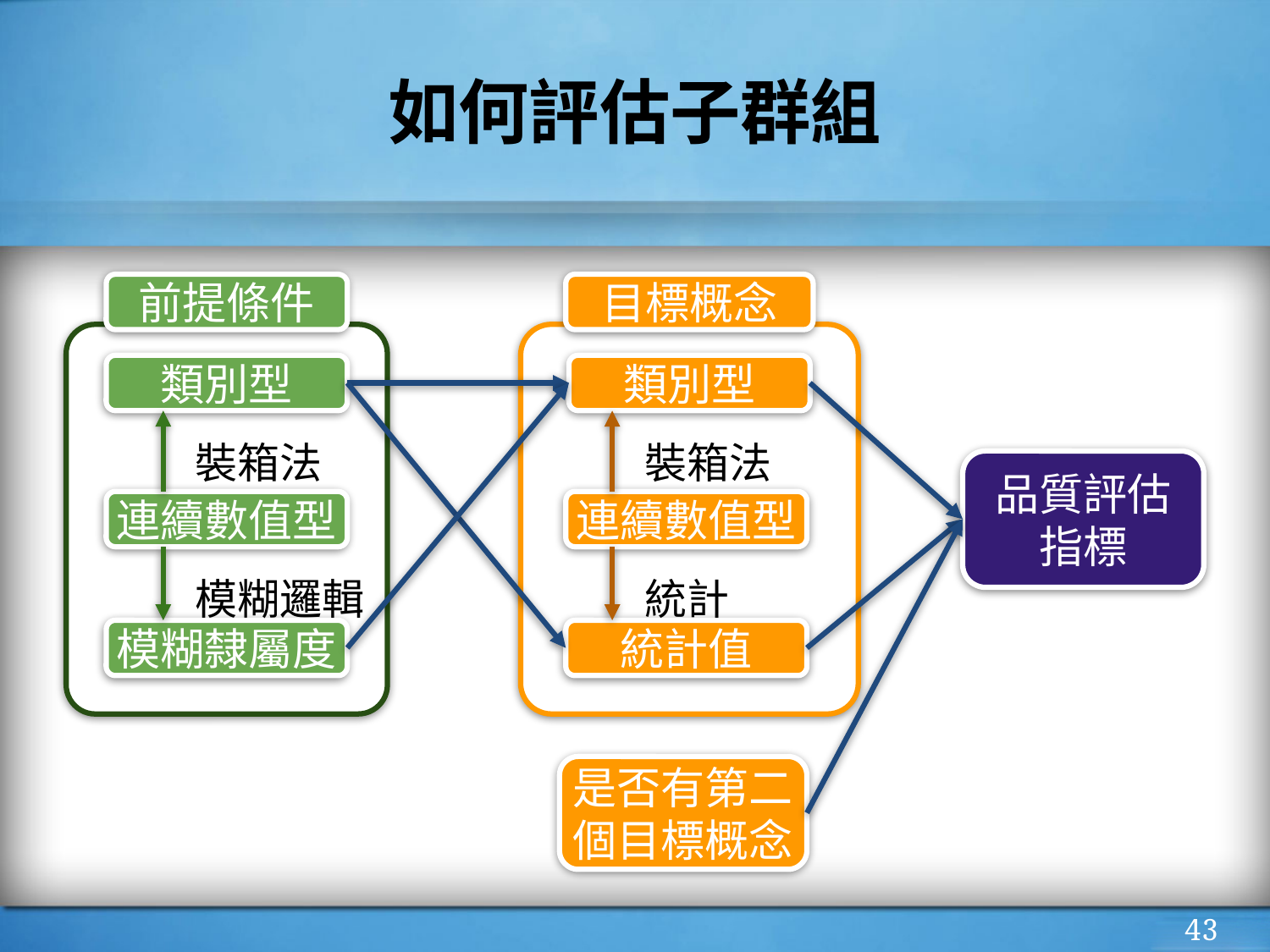

# 如何評估子群組

前提條件
目標概念

類別型
類別型
裝箱法
裝箱法
品質評估
指標
連續數值型
連續數值型
模糊邏輯
統計
模糊隸屬度
統計值
是否有第二個目標概念
43